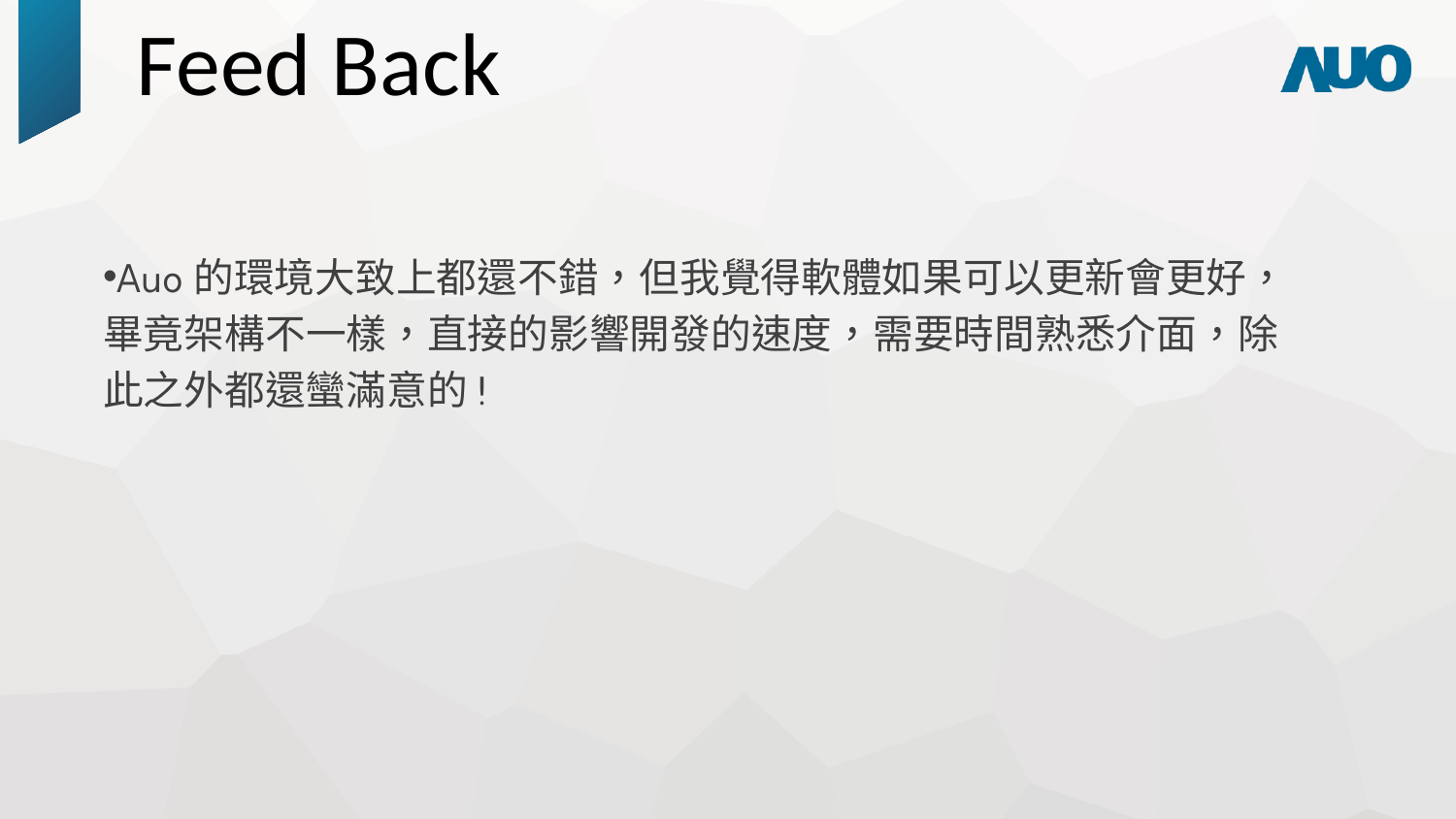

# Feed Back

Auo的環境大致上都還不錯，但我覺得軟體如果可以更新會更好，
畢竟架構不一樣，直接的影響開發的速度，需要時間熟悉介面，除
此之外都還蠻滿意的!